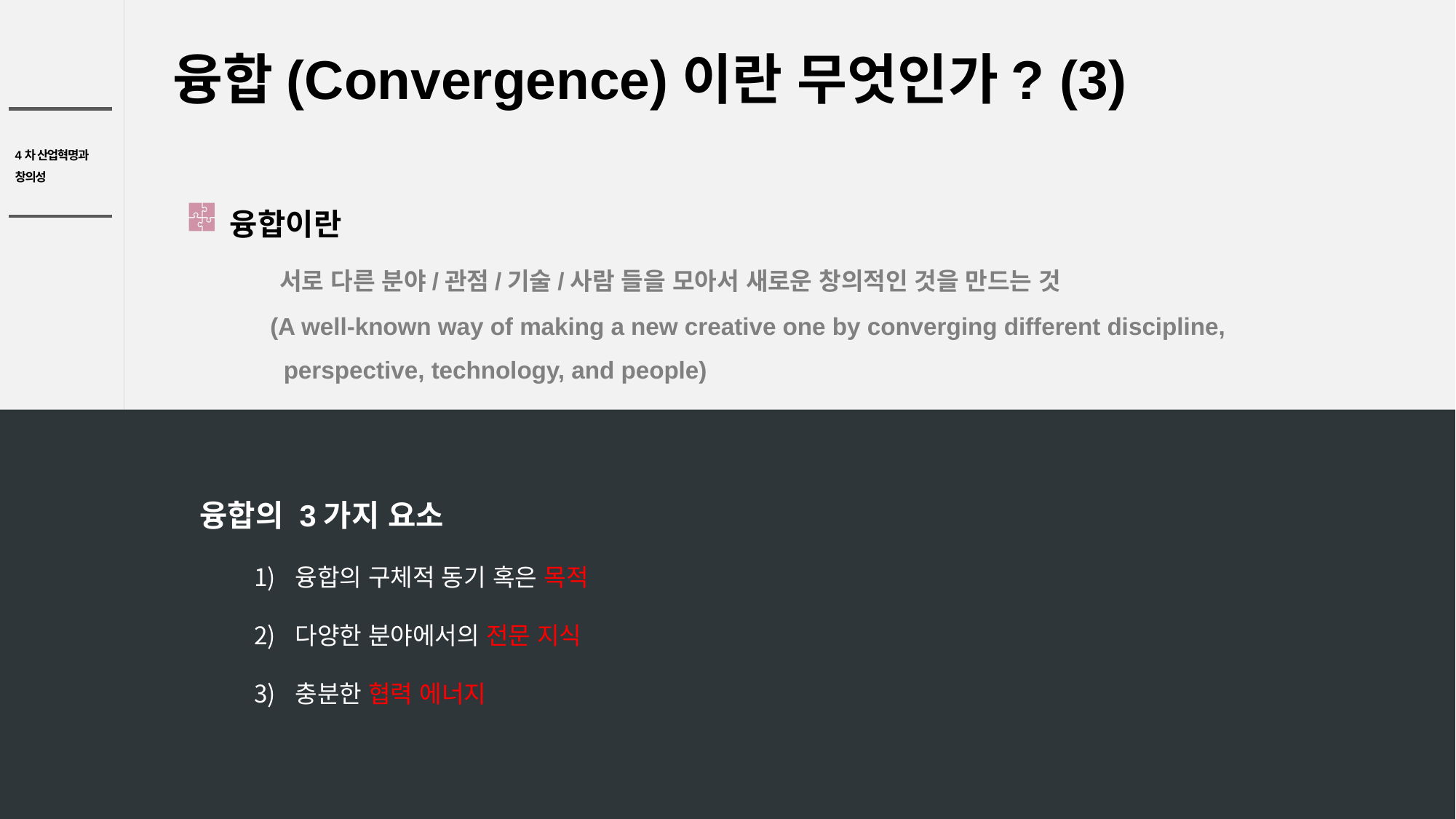

융합(Convergence)이란 무엇인가? (3)
융합이란
     서로 다른 분야/관점/기술/사람 들을 모아서 새로운 창의적인 것을 만드는 것
      (A well-known way of making a new creative one by converging different discipline,
        perspective, technology, and people)

융합의 3가지 요소
융합의 구체적 동기 혹은 목적
다양한 분야에서의 전문 지식
충분한 협력 에너지
63